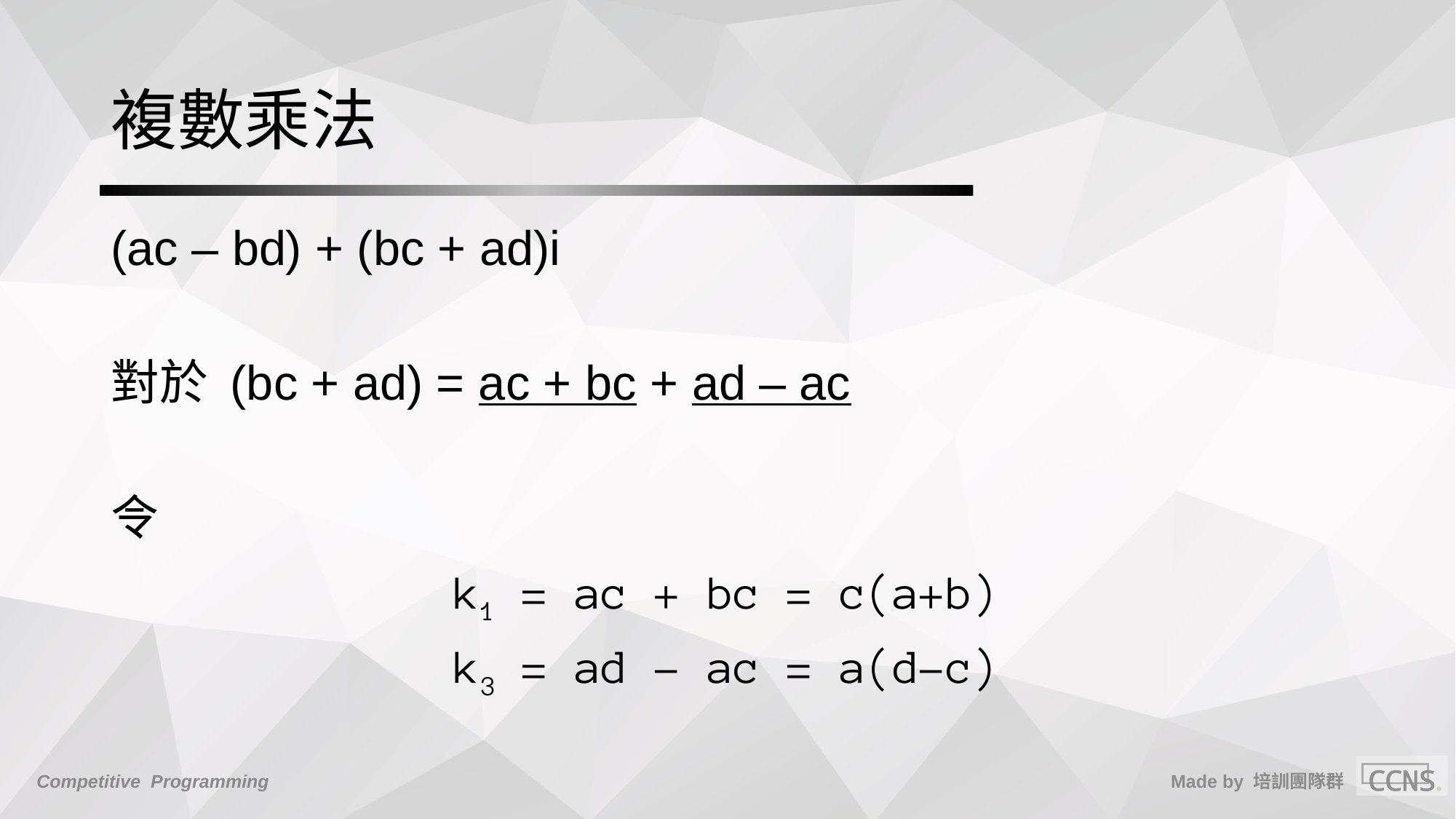

# 複數乘法
(ac – bd) + (bc + ad)i

對於 (bc + ad) = ac + bc + ad – ac

令
k1 = ac + bc = c(a+b)
k3 = ad - ac = a(d-c)